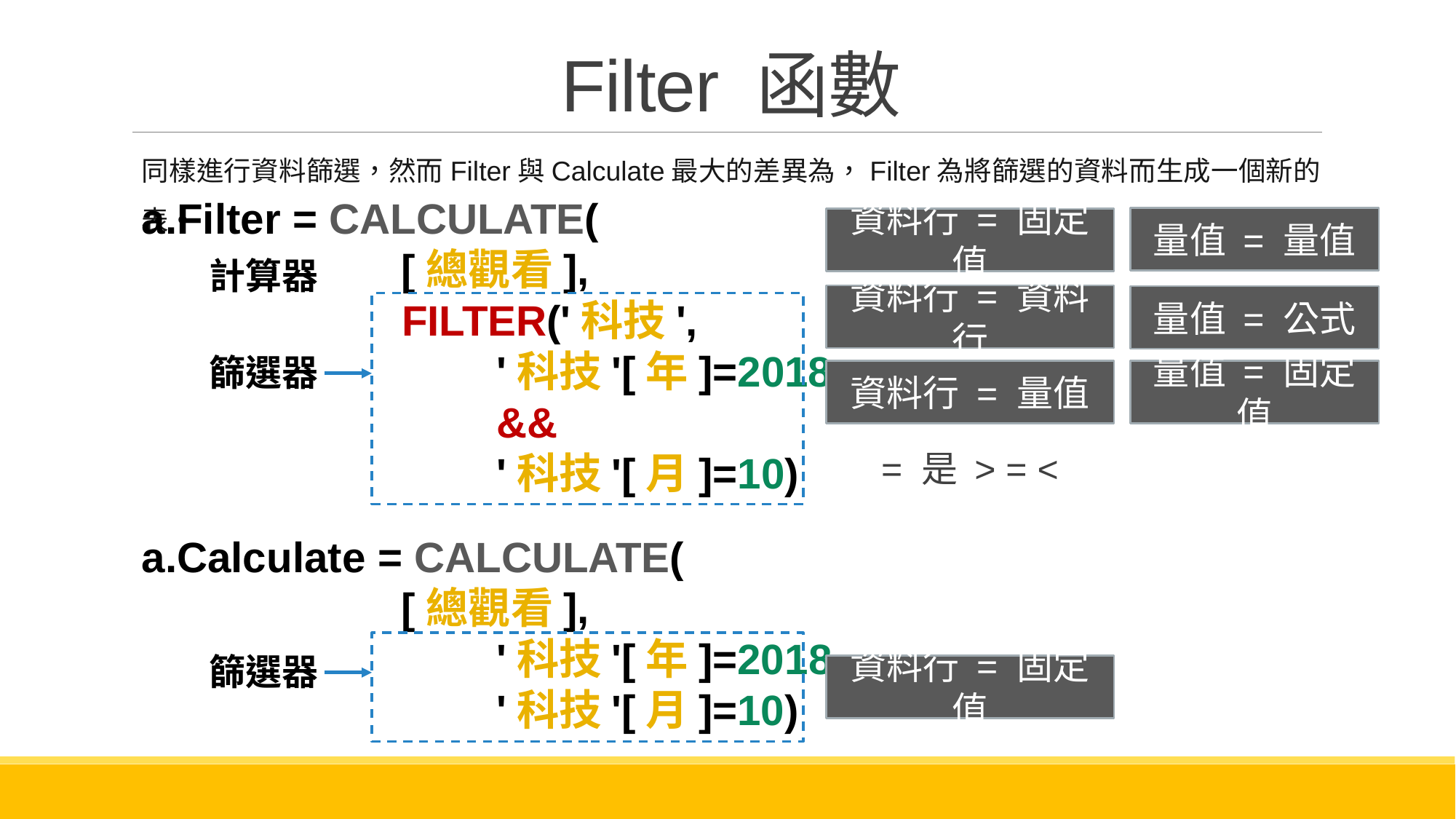

# Filter 函數
同樣進行資料篩選，然而Filter與Calculate最大的差異為，Filter為將篩選的資料而生成一個新的表。
a.Filter = CALCULATE(
                      [總觀看],
                      FILTER('科技',
                              '科技'[年]=2018,
                              &&
                              '科技'[月]=10)
量值 = 量值
資料行 = 固定值
計算器
資料行 = 資料行
量值 = 公式

篩選器
資料行 = 量值
量值 = 固定值
= 是 > = <
a.Calculate = CALCULATE(
                      [總觀看],
                              '科技'[年]=2018,
                              '科技'[月]=10)

篩選器
資料行 = 固定值